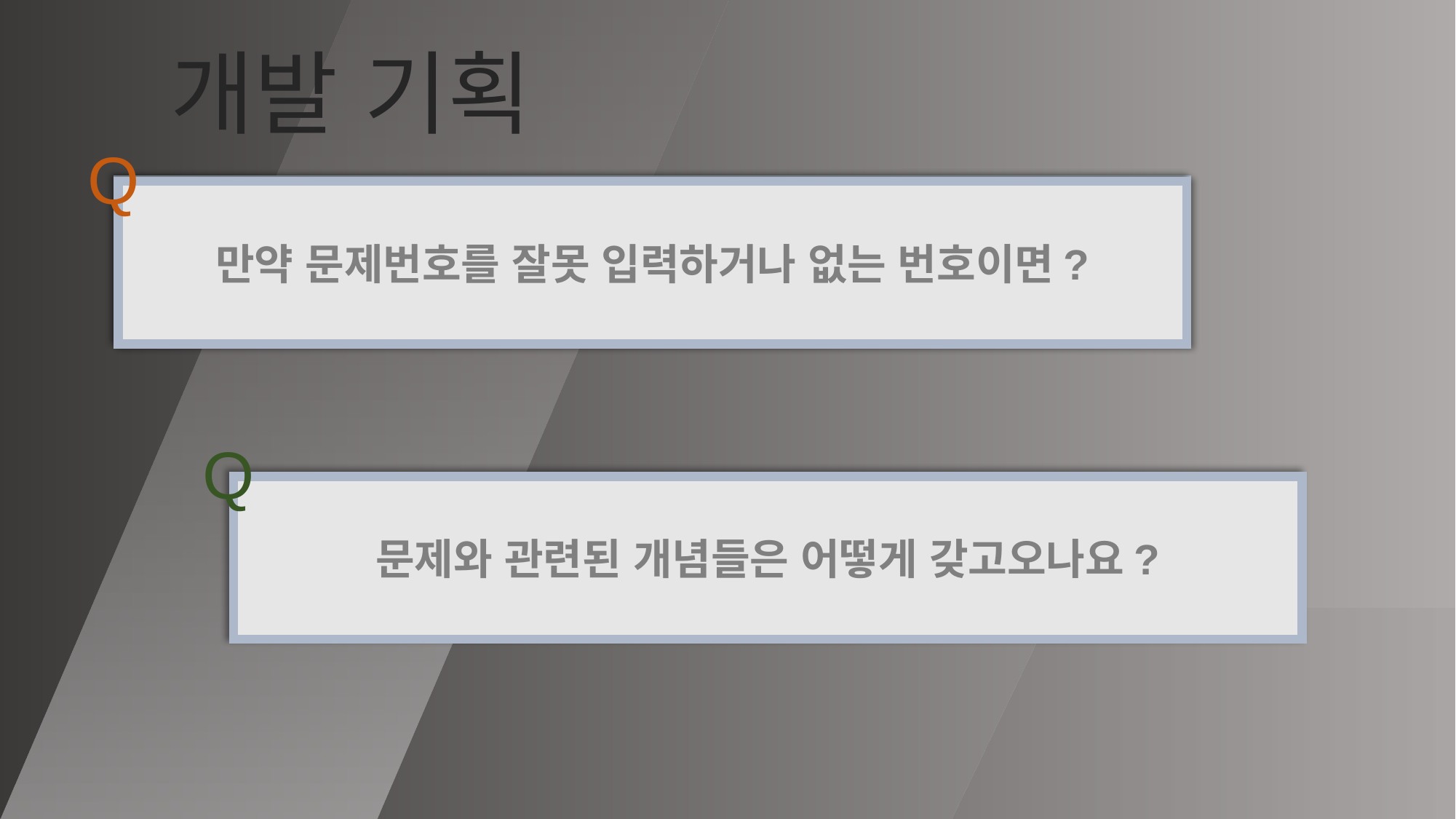

# 개발 기획
Q

만약 문제번호를 잘못 입력하거나 없는 번호이면?
Q
문제와 관련된 개념들은 어떻게 갖고오나요?